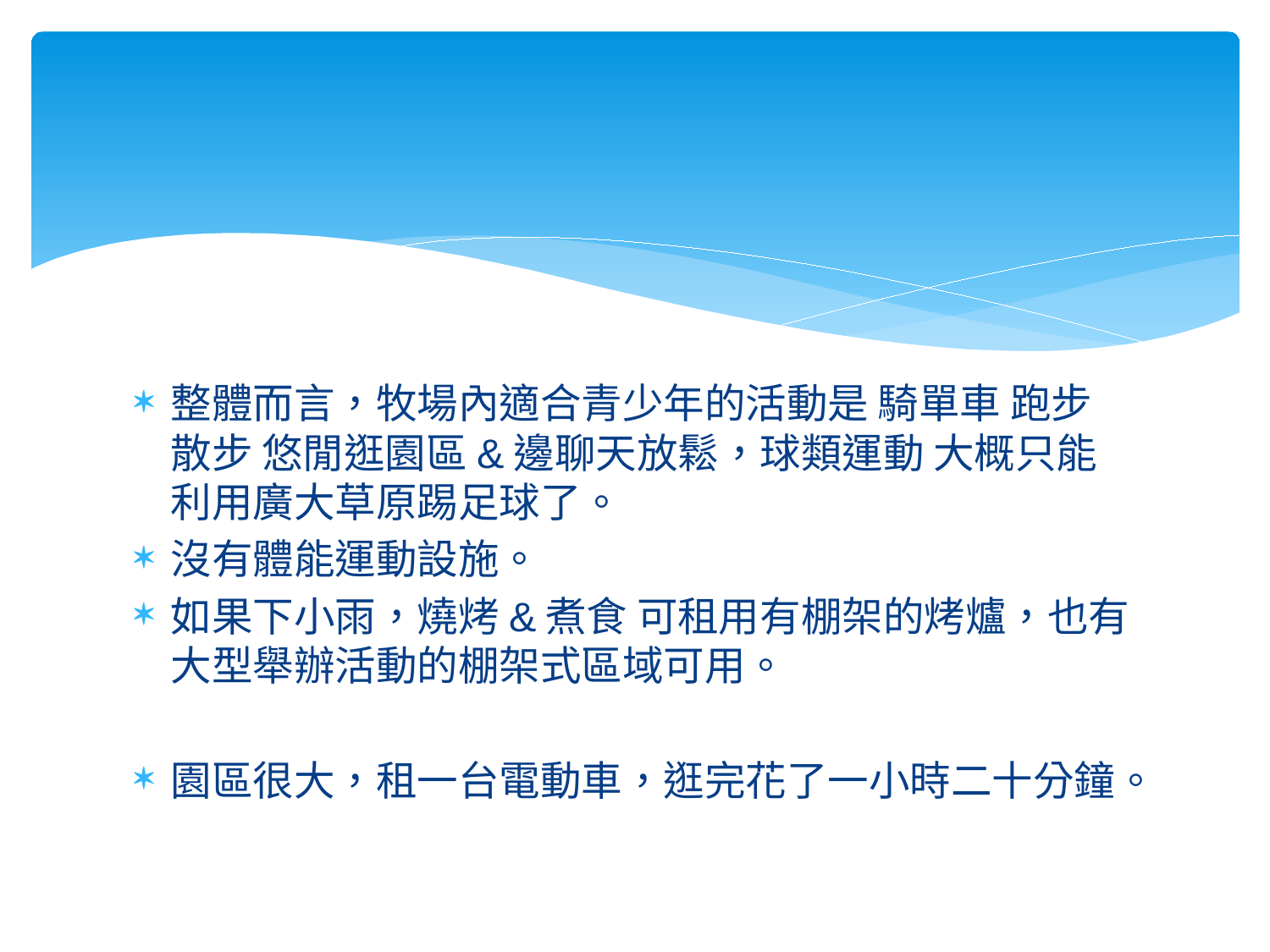

#
整體而言，牧場內適合青少年的活動是 騎單車 跑步 散步 悠閒逛園區&邊聊天放鬆，球類運動 大概只能利用廣大草原踢足球了。
沒有體能運動設施。
如果下小雨，燒烤&煮食 可租用有棚架的烤爐，也有大型舉辦活動的棚架式區域可用。

園區很大，租一台電動車，逛完花了一小時二十分鐘。